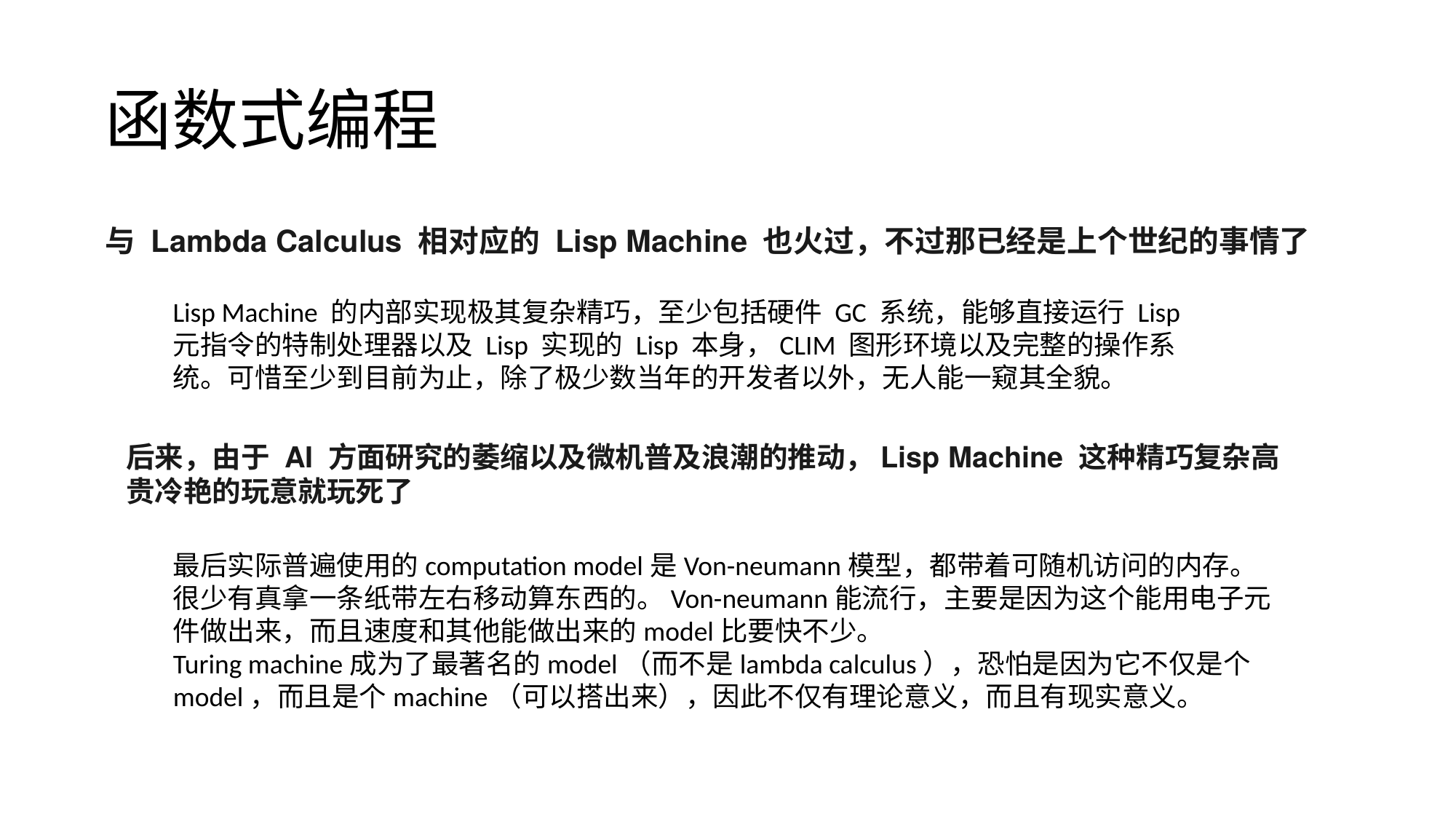

函数式编程
与 Lambda Calculus 相对应的 Lisp Machine 也火过，不过那已经是上个世纪的事情了
Lisp Machine 的内部实现极其复杂精巧，至少包括硬件 GC 系统，能够直接运行 Lisp 元指令的特制处理器以及 Lisp 实现的 Lisp 本身，CLIM 图形环境以及完整的操作系统。可惜至少到目前为止，除了极少数当年的开发者以外，无人能一窥其全貌。
后来，由于 AI 方面研究的萎缩以及微机普及浪潮的推动，Lisp Machine 这种精巧复杂高贵冷艳的玩意就玩死了
最后实际普遍使用的computation model是Von-neumann模型，都带着可随机访问的内存。很少有真拿一条纸带左右移动算东西的。Von-neumann能流行，主要是因为这个能用电子元件做出来，而且速度和其他能做出来的model比要快不少。
Turing machine成为了最著名的model（而不是lambda calculus），恐怕是因为它不仅是个model，而且是个machine（可以搭出来），因此不仅有理论意义，而且有现实意义。